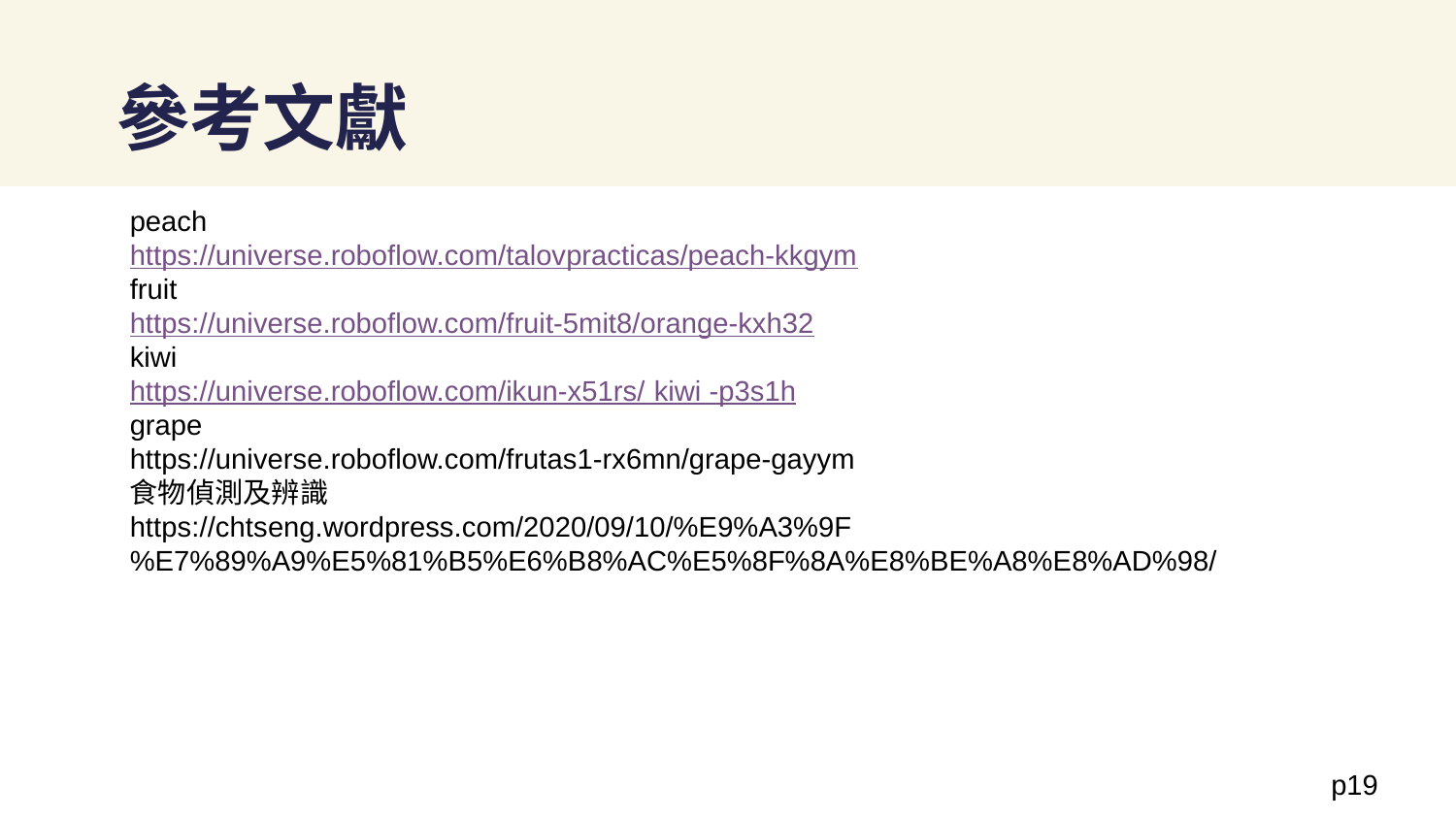

# 參考文獻
peach
https://universe.roboflow.com/talovpracticas/peach-kkgym
fruit
https://universe.roboflow.com/fruit-5mit8/orange-kxh32
kiwi
https://universe.roboflow.com/ikun-x51rs/ kiwi -p3s1h
grape
https://universe.roboflow.com/frutas1-rx6mn/grape-gayym
食物偵測及辨識
https://chtseng.wordpress.com/2020/09/10/%E9%A3%9F%E7%89%A9%E5%81%B5%E6%B8%AC%E5%8F%8A%E8%BE%A8%E8%AD%98/

p19